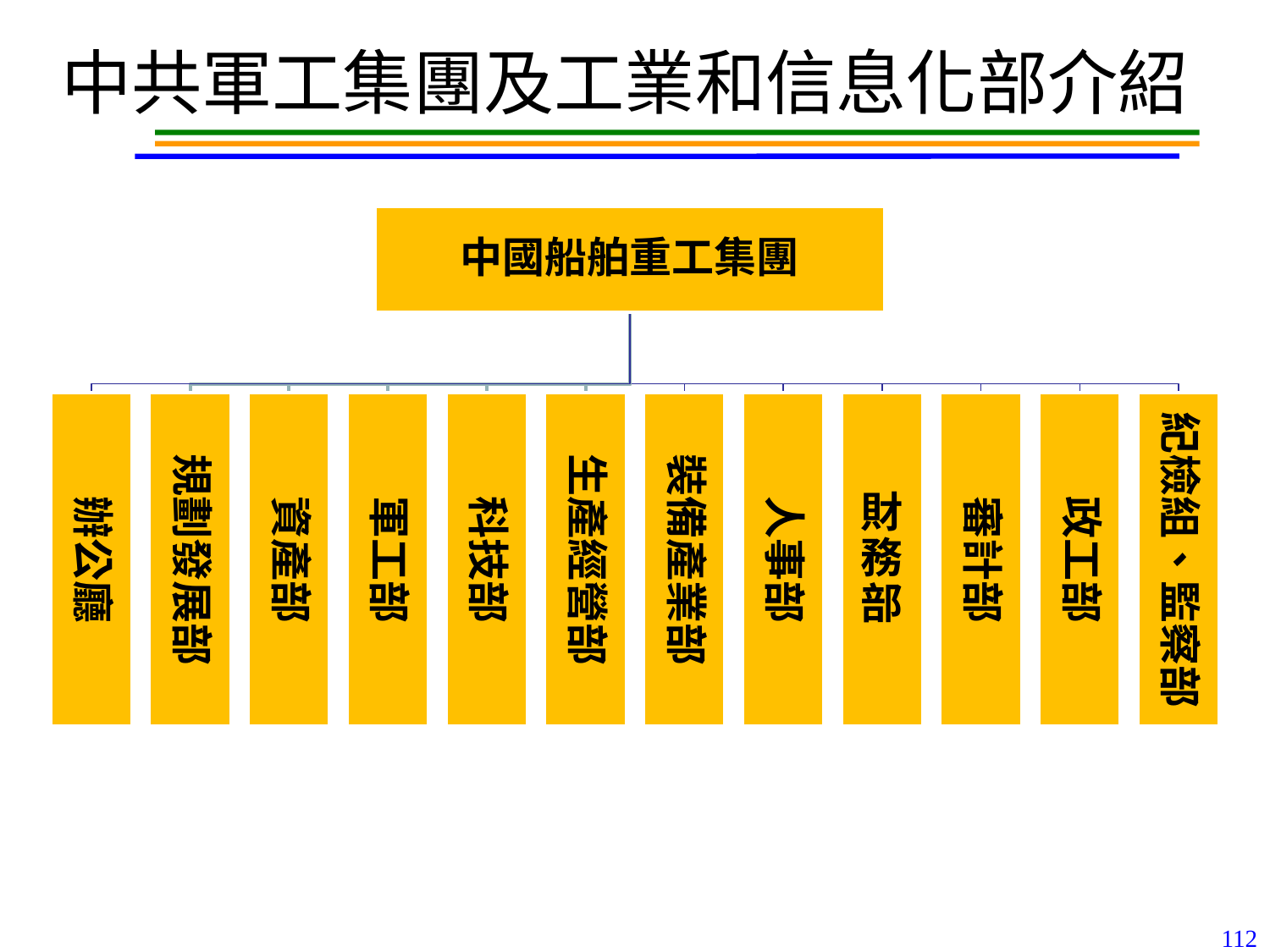

# 中共軍工集團及工業和信息化部介紹
中國船舶重工集團
辦公廳
規劃發展部
資產部
軍工部
科技部
生產經營部
裝備產業部
人事部
財務部
審計部
政工部
紀檢組、監察部
112